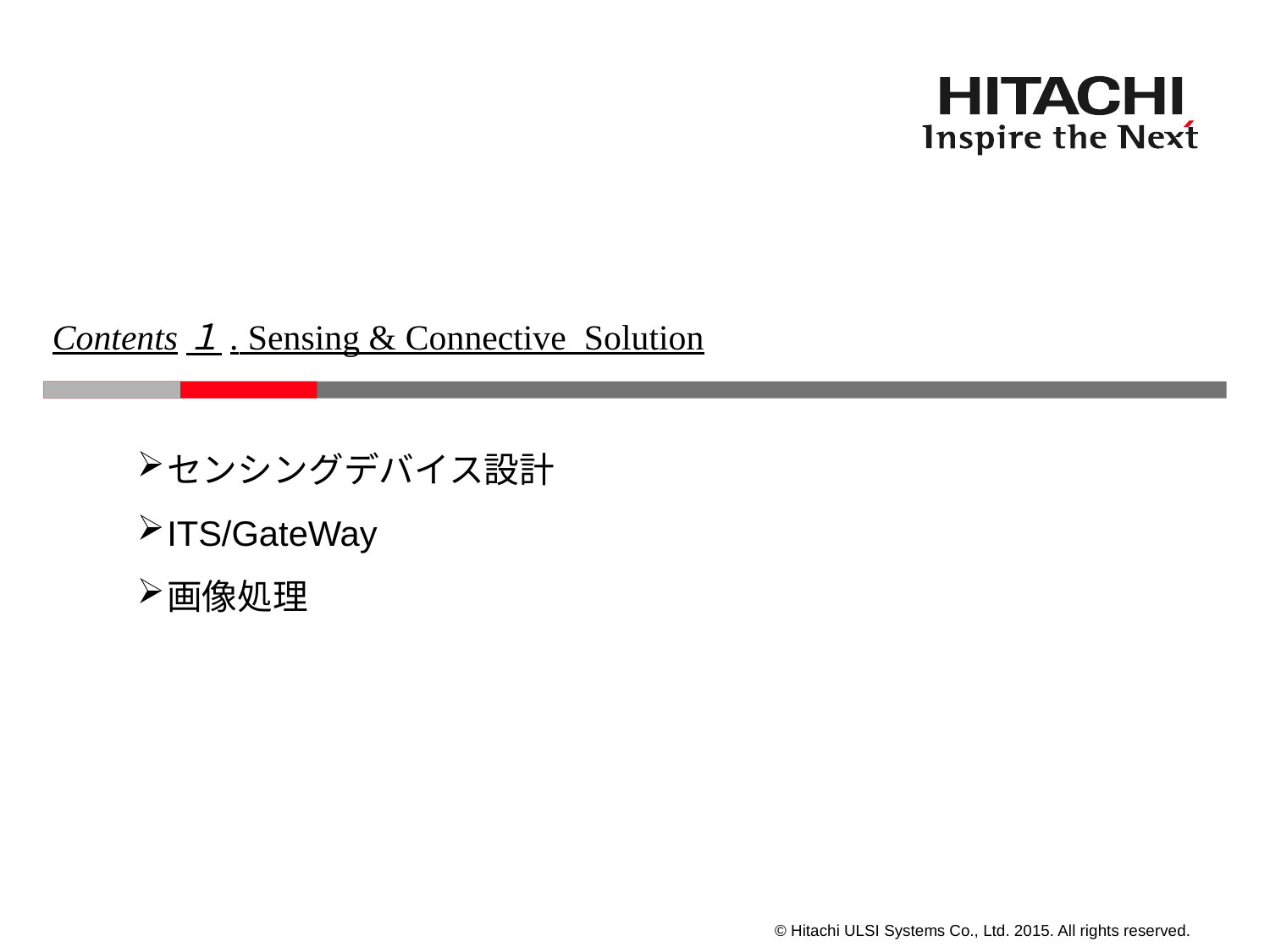

Contents１. Sensing & Connective  Solution
センシングデバイス設計
ITS/GateWay
画像処理